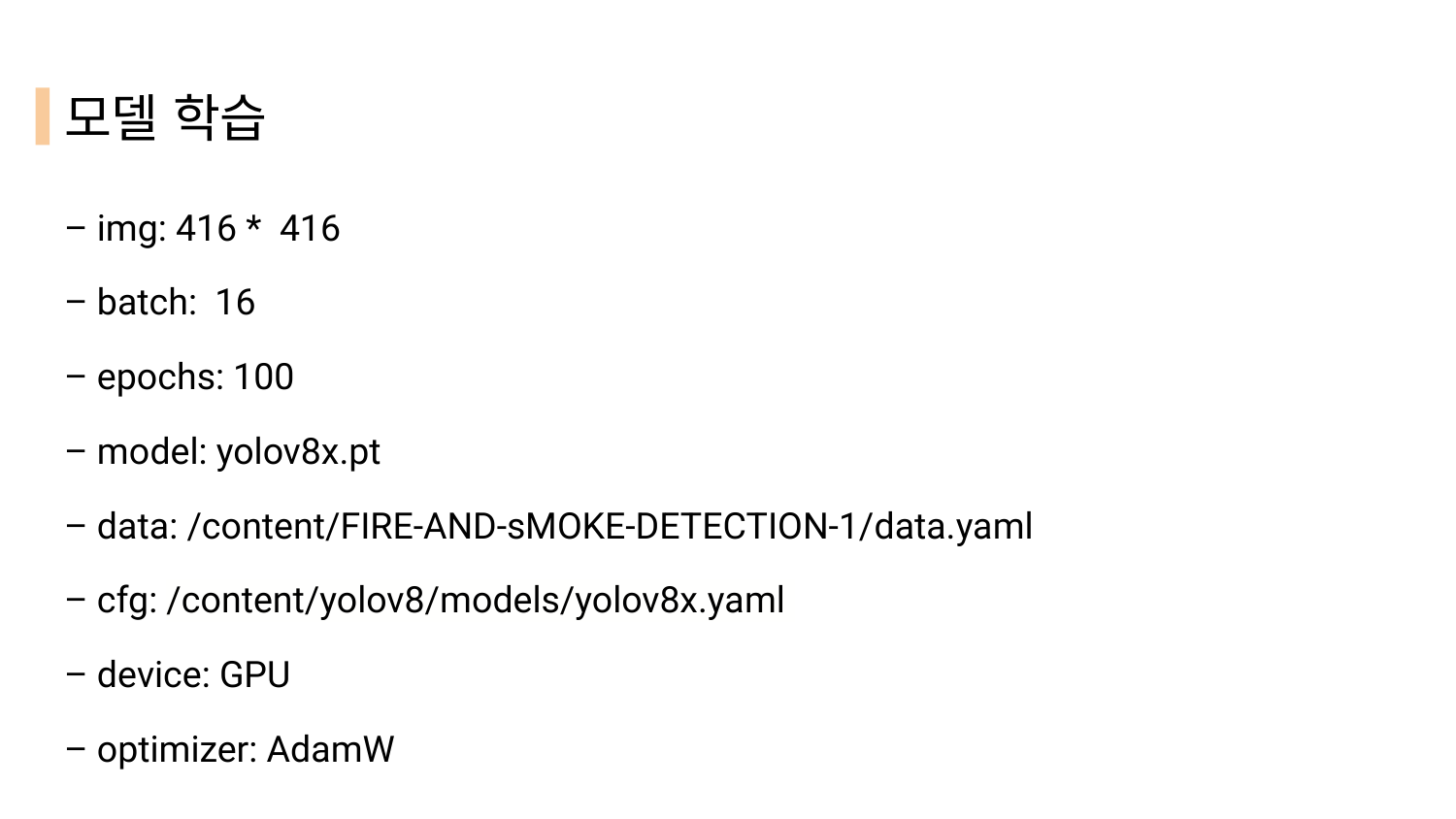

# 모델 학습

– img: 416 *  416
– batch:  16
– epochs: 100
– model: yolov8x.pt
– data: /content/FIRE-AND-sMOKE-DETECTION-1/data.yaml
– cfg: /content/yolov8/models/yolov8x.yaml
– device: GPU
– optimizer: AdamW